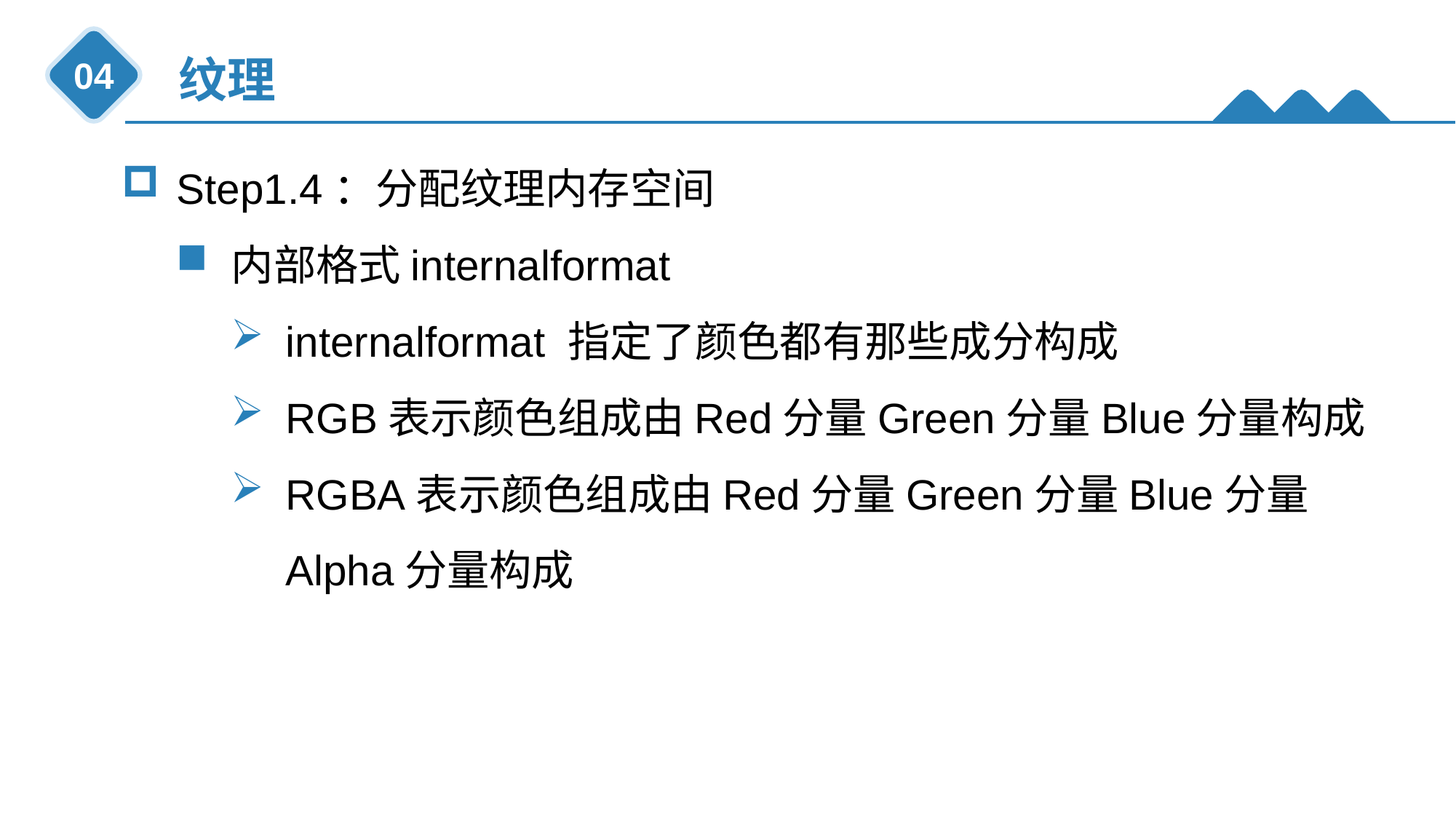

纹理
04

Step1.4：分配纹理内存空间
内部格式internalformat
internalformat 指定了颜色都有那些成分构成
RGB表示颜色组成由Red分量Green分量Blue分量构成
RGBA表示颜色组成由Red分量Green分量Blue分量Alpha分量构成